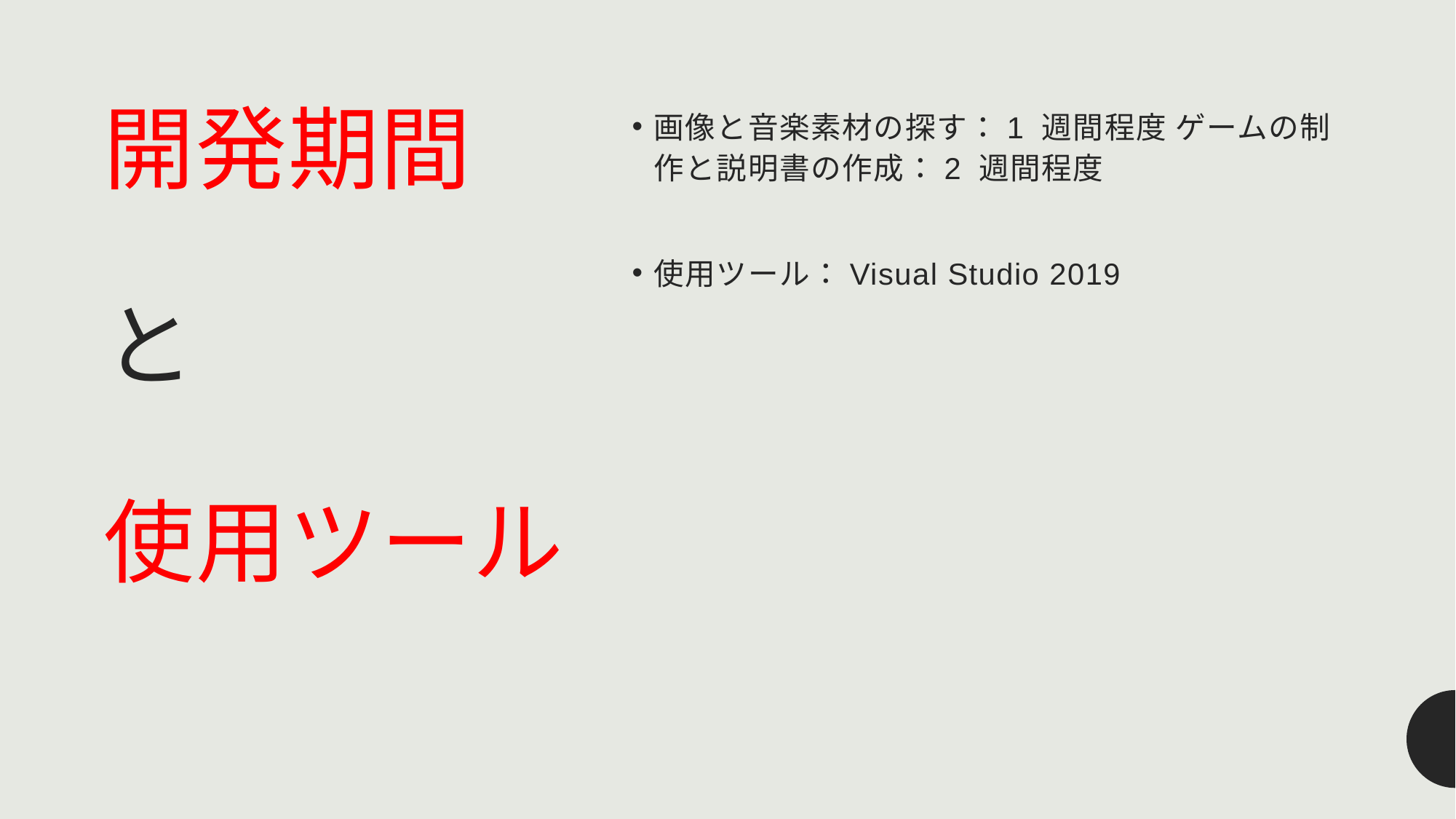

# 開発期間 と 使用ツール
画像と音楽素材の探す：1 週間程度 ゲームの制作と説明書の作成：2 週間程度

使用ツール：Visual Studio 2019